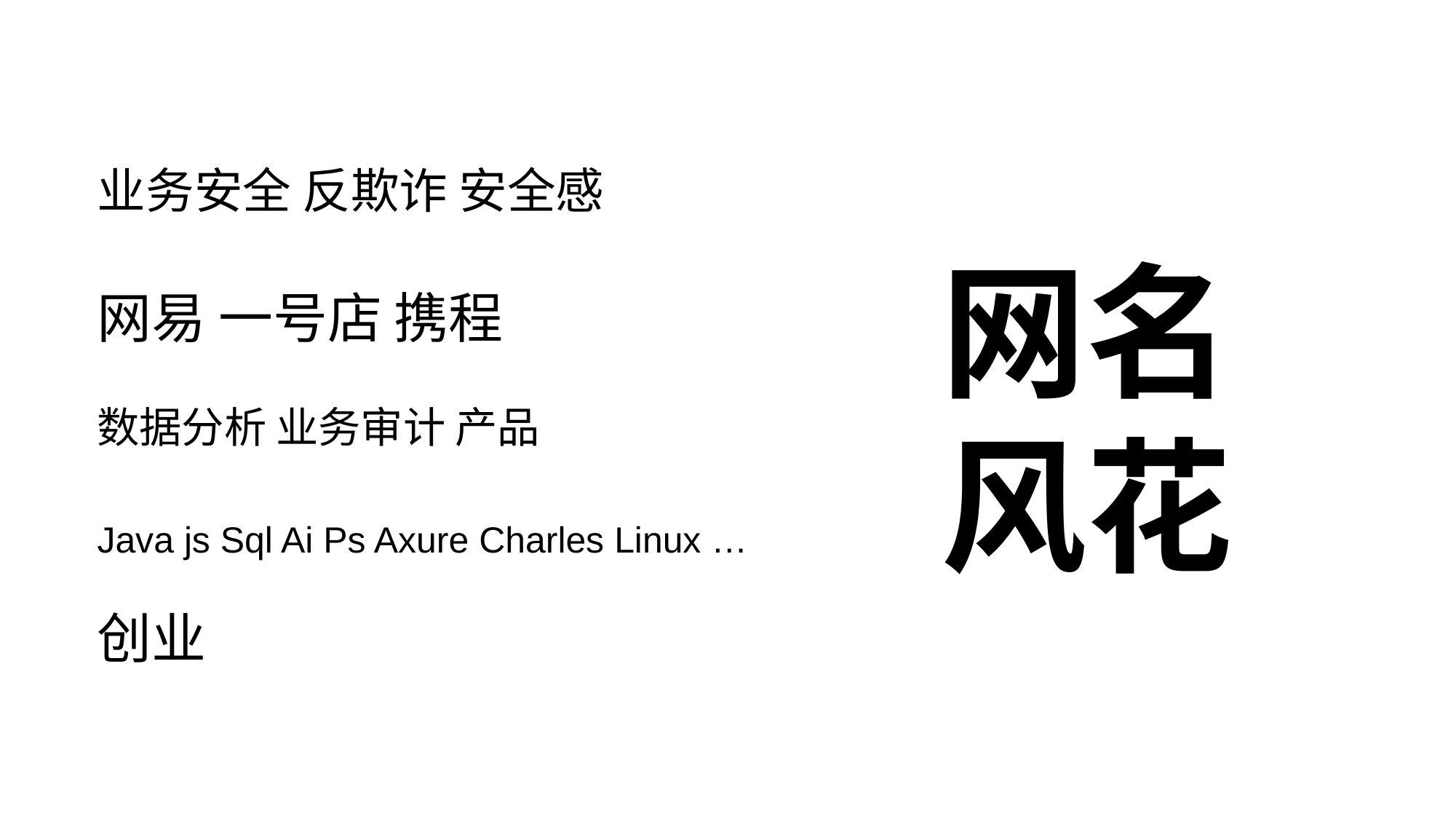

业务安全 反欺诈 安全感

网易 一号店 携程

数据分析 业务审计 产品

Java js Sql Ai Ps Axure Charles Linux …

创业
网名
风花